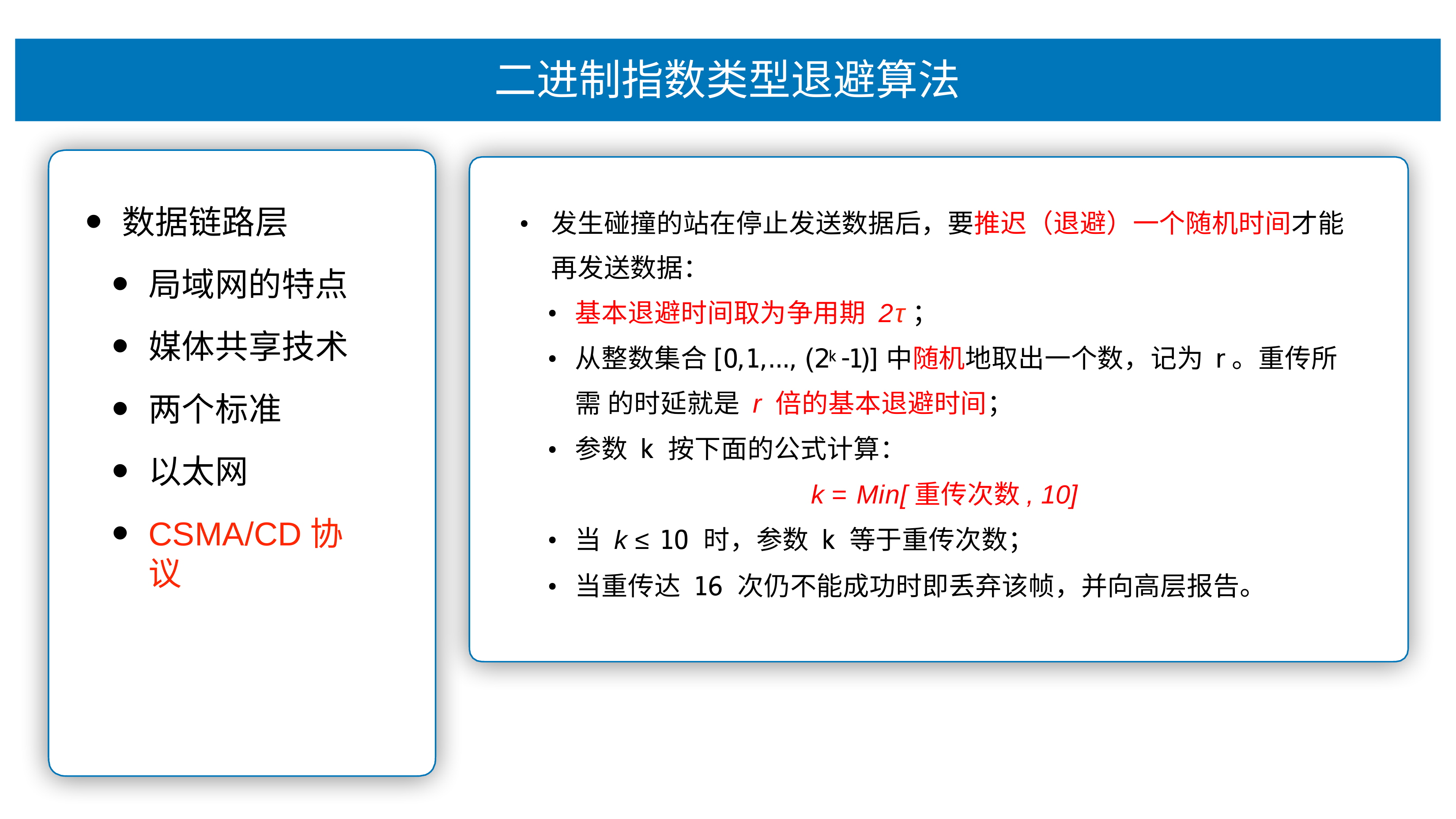

# ⼆进制指数类型退避算法

发⽣碰撞的站在停⽌发送数据后，要推迟（退避）⼀个随机时间才能 再发送数据：
数据链路层
局域⽹的特点
媒体共享技术
两个标准
以太⽹
CSMA/CD协议
•
基本退避时间取为争⽤期 2τ；
从整数集合[0,1,…, (2k -1)]中随机地取出⼀个数，记为 r。重传所需 的时延就是 r 倍的基本退避时间；
参数 k 按下⾯的公式计算：
k = Min[重传次数, 10]
当 k ≤ 10 时，参数 k 等于重传次数；
当重传达 16 次仍不能成功时即丢弃该帧，并向⾼层报告。
•
•
•
•
•